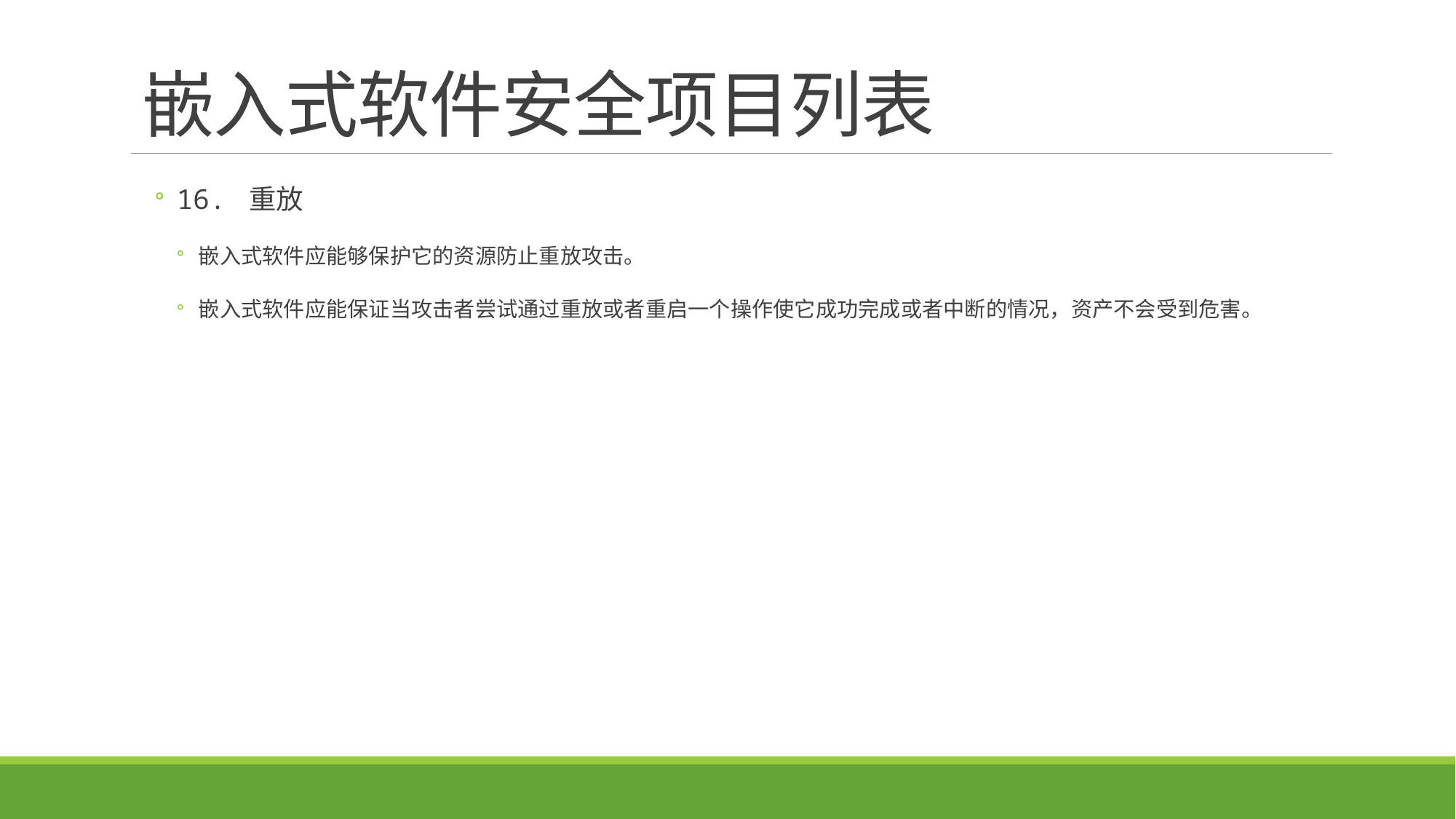

# 嵌入式软件安全项目列表
16. 重放
嵌入式软件应能够保护它的资源防止重放攻击。
嵌入式软件应能保证当攻击者尝试通过重放或者重启一个操作使它成功完成或者中断的情况，资产不会受到危害。